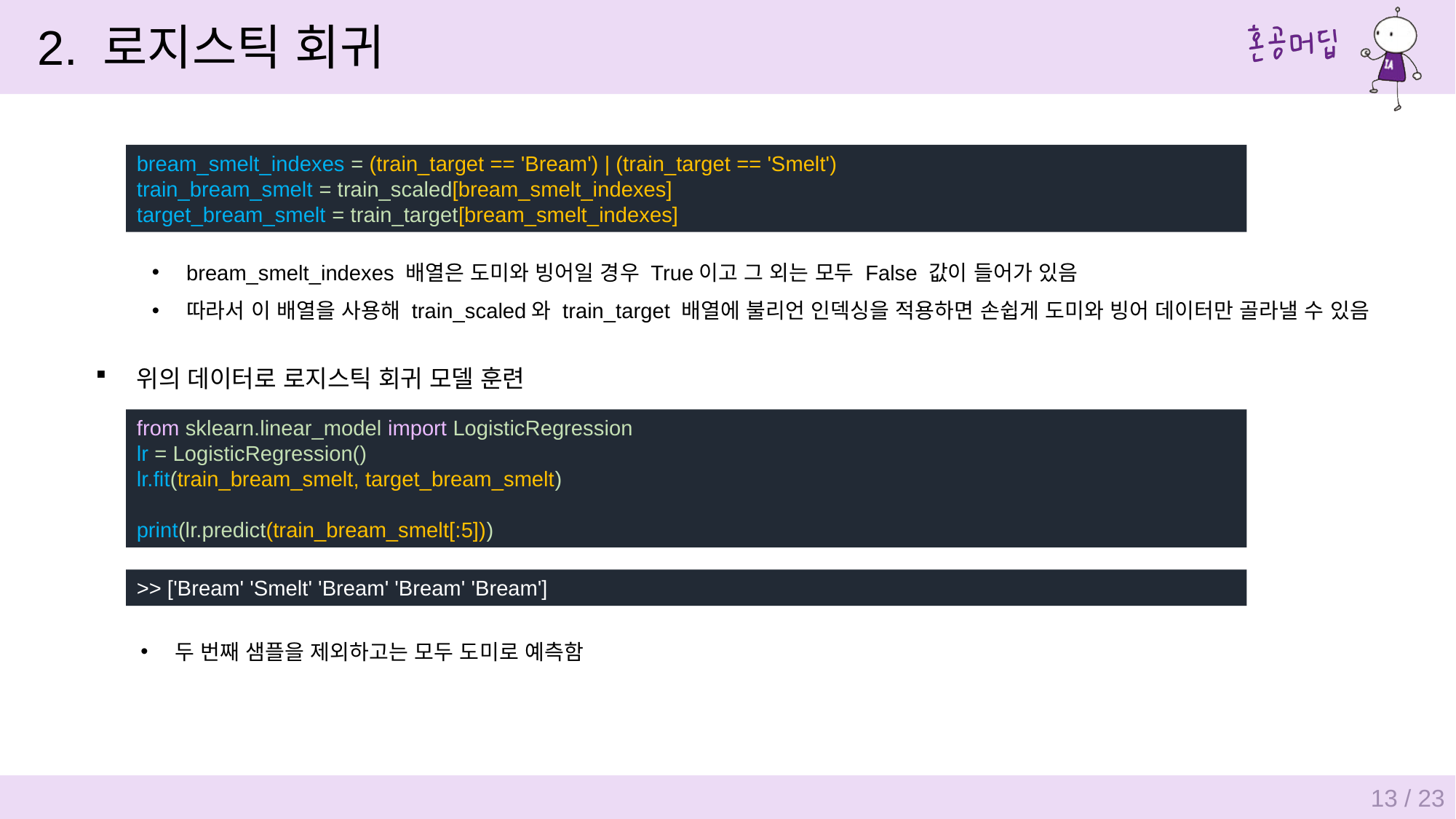

2. 로지스틱 회귀
bream_smelt_indexes = (train_target == 'Bream') | (train_target == 'Smelt')
train_bream_smelt = train_scaled[bream_smelt_indexes]
target_bream_smelt = train_target[bream_smelt_indexes]
bream_smelt_indexes 배열은 도미와 빙어일 경우 True이고 그 외는 모두 False 값이 들어가 있음
따라서 이 배열을 사용해 train_scaled와 train_target 배열에 불리언 인덱싱을 적용하면 손쉽게 도미와 빙어 데이터만 골라낼 수 있음
위의 데이터로 로지스틱 회귀 모델 훈련
from sklearn.linear_model import LogisticRegression
lr = LogisticRegression()
lr.fit(train_bream_smelt, target_bream_smelt)

print(lr.predict(train_bream_smelt[:5]))
>> ['Bream' 'Smelt' 'Bream' 'Bream' 'Bream']
두 번째 샘플을 제외하고는 모두 도미로 예측함
13 / 23